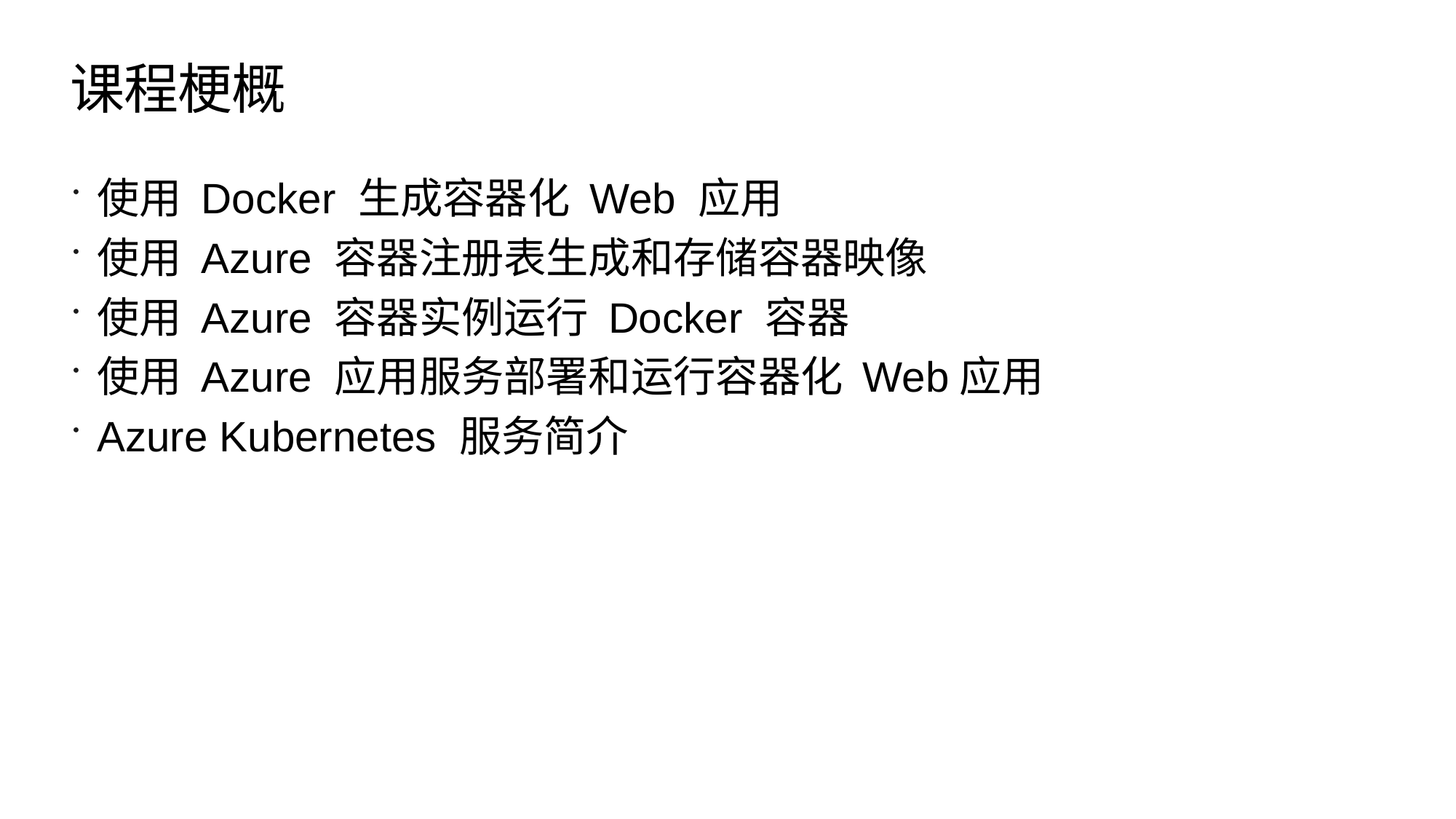

# 课程梗概
使用 Docker 生成容器化 Web 应用
使用 Azure 容器注册表生成和存储容器映像
使用 Azure 容器实例运行 Docker 容器
使用 Azure 应用服务部署和运行容器化 Web应用
Azure Kubernetes 服务简介